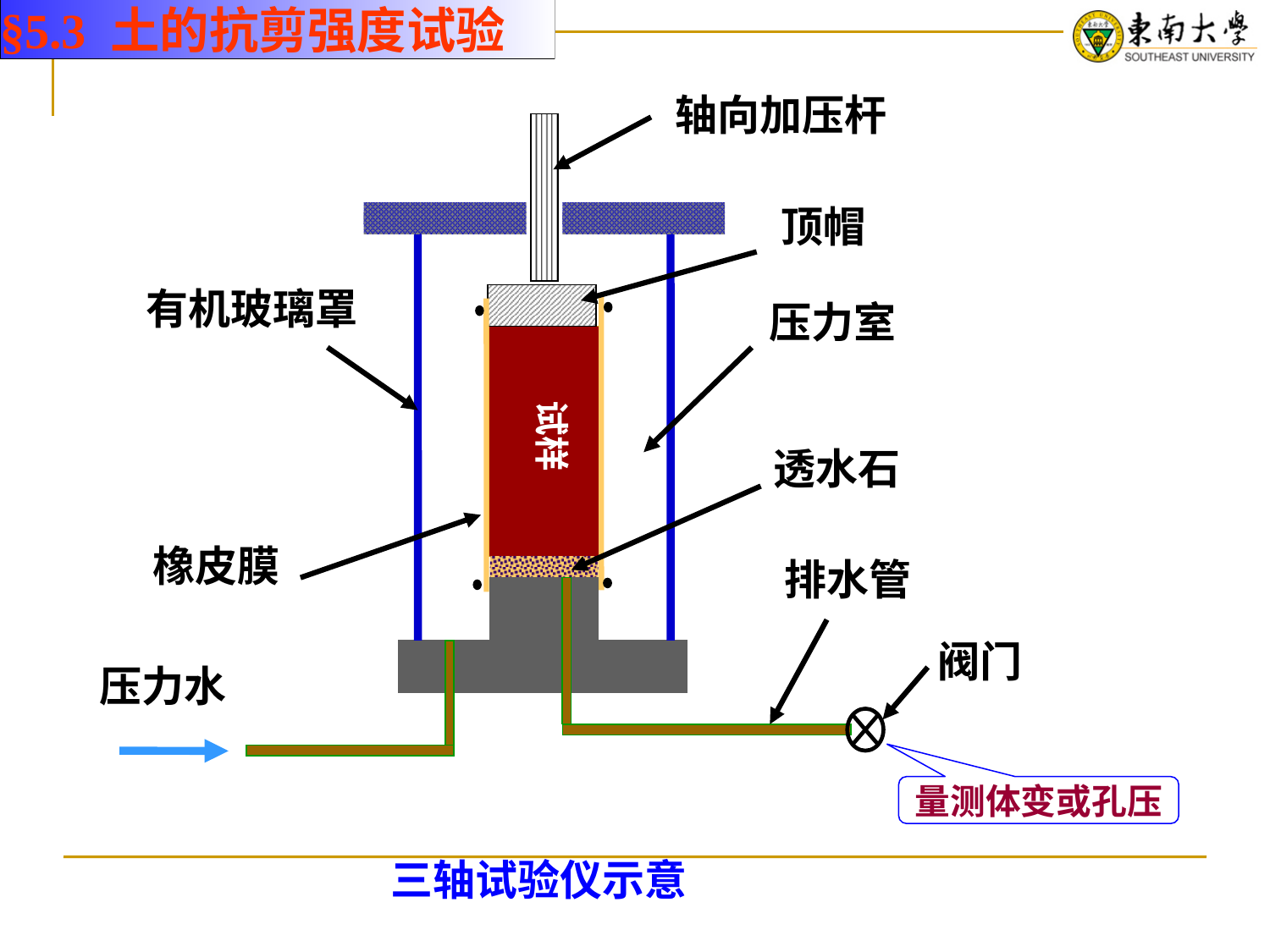

§5.3 土的抗剪强度试验
轴向加压杆

顶帽

有机玻璃罩
压力室

试样
透水石

橡皮膜

排水管

阀门

压力水

量测体变或孔压
三轴试验仪示意